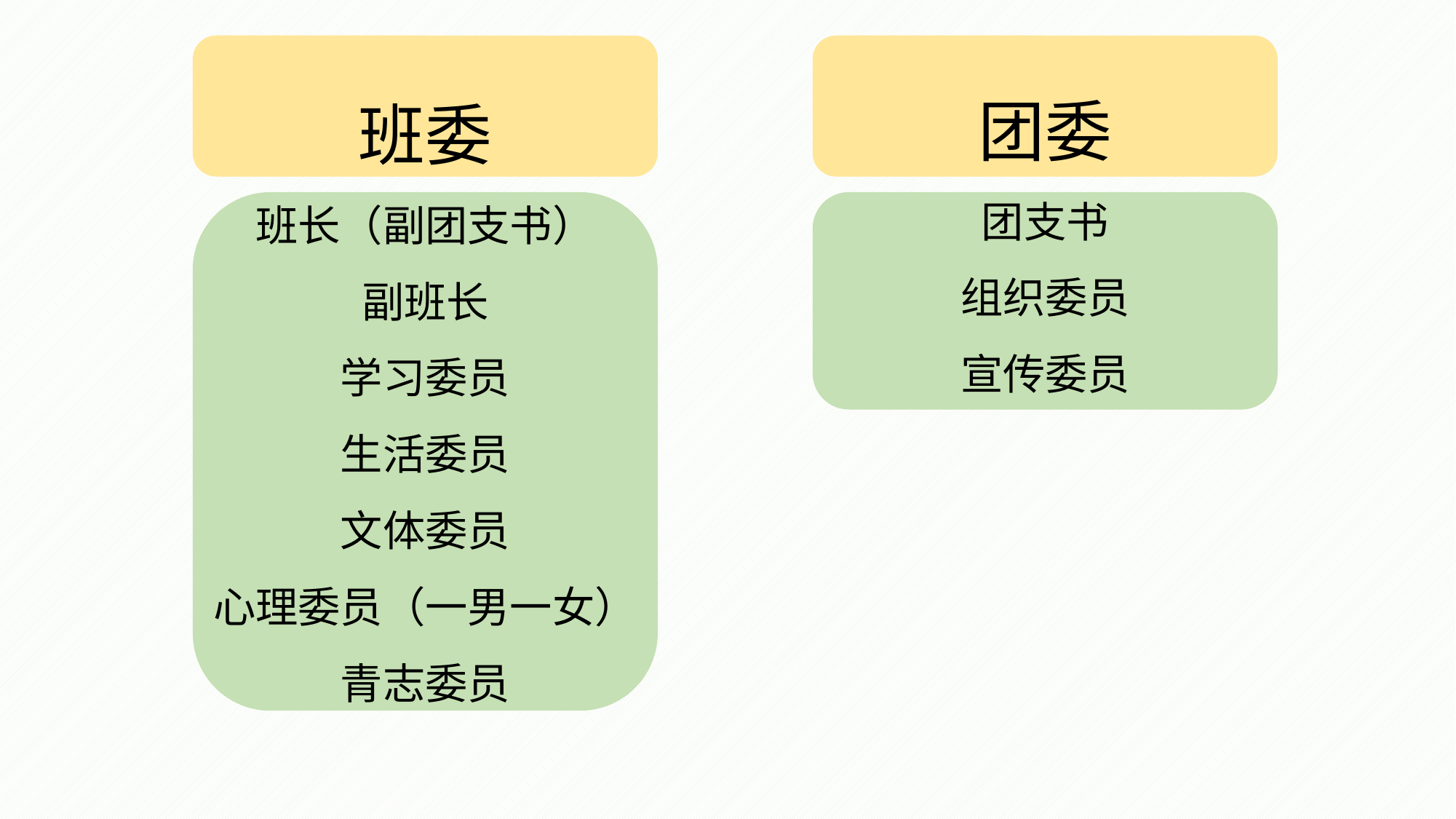

团委
团支书
组织委员
宣传委员

班委
班长（副团支书）
副班长
学习委员
生活委员
文体委员
心理委员（一男一女）
青志委员